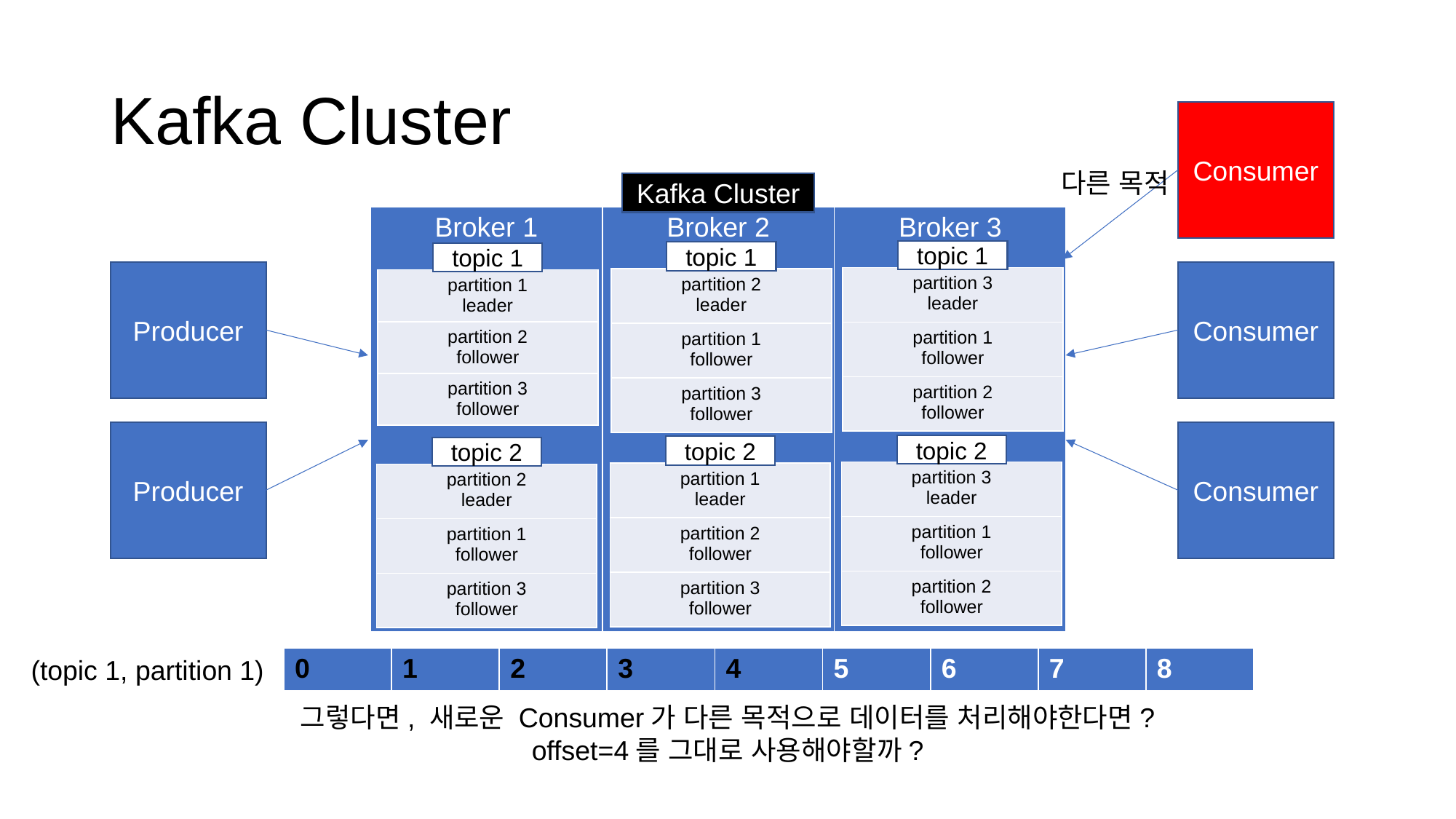

# Kafka Cluster
Consumer
다른 목적
Kafka Cluster
| Broker 1 | Broker 2 | Broker 3 |
| --- | --- | --- |
topic 1
topic 1
topic 1
Producer
Consumer
| partition 3 leader |
| --- |
| partition 1 follower |
| partition 2 follower |
| partition 2 leader |
| --- |
| partition 1 follower |
| partition 3 follower |
| partition 1 leader |
| --- |
| partition 2 follower |
| partition 3 follower |
Producer
Consumer
topic 2
topic 2
topic 2
| partition 3 leader |
| --- |
| partition 1 follower |
| partition 2 follower |
| partition 1 leader |
| --- |
| partition 2 follower |
| partition 3 follower |
| partition 2 leader |
| --- |
| partition 1 follower |
| partition 3 follower |
(topic 1, partition 1)
| 0 | 1 | 2 | 3 | 4 | 5 | 6 | 7 | 8 |
| --- | --- | --- | --- | --- | --- | --- | --- | --- |
그렇다면, 새로운 Consumer가 다른 목적으로 데이터를 처리해야한다면?
offset=4를 그대로 사용해야할까?